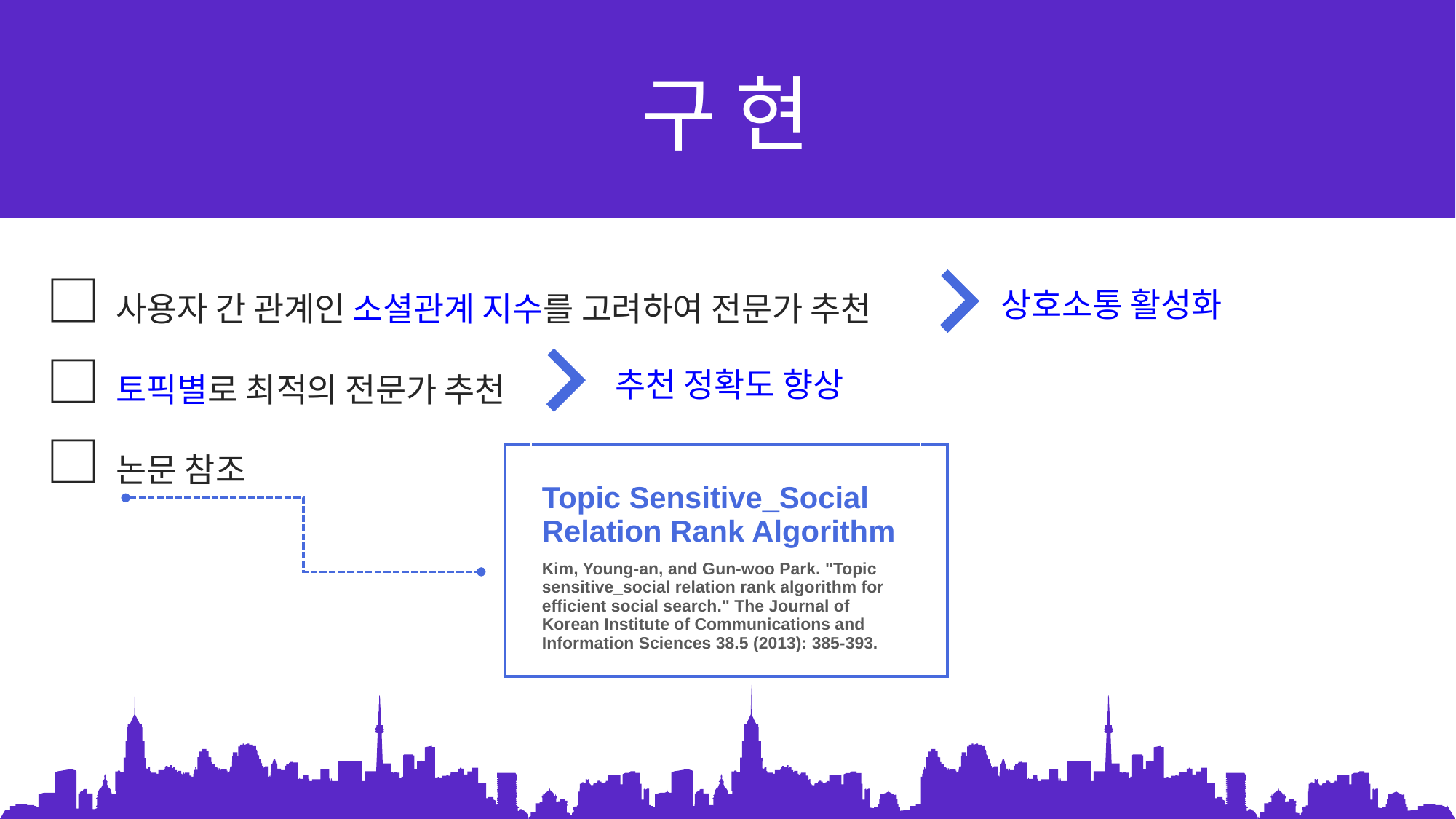

구 현
□ 사용자 간 관계인 소셜관계 지수를 고려하여 전문가 추천
□ 토픽별로 최적의 전문가 추천
□ 논문 참조
상호소통 활성화

추천 정확도 향상
|  |  |  |
| --- | --- | --- |
|  | Topic Sensitive\_Social Relation Rank Algorithm |  |
|  | Kim, Young-an, and Gun-woo Park. "Topic sensitive\_social relation rank algorithm for efficient social search." The Journal of Korean Institute of Communications and Information Sciences 38.5 (2013): 385-393. |  |
|  |  |  |
|  |  |  |
|  |  |  |
|  |  |  |
|  |  |  |
|  |  |  |
|  |  |  |